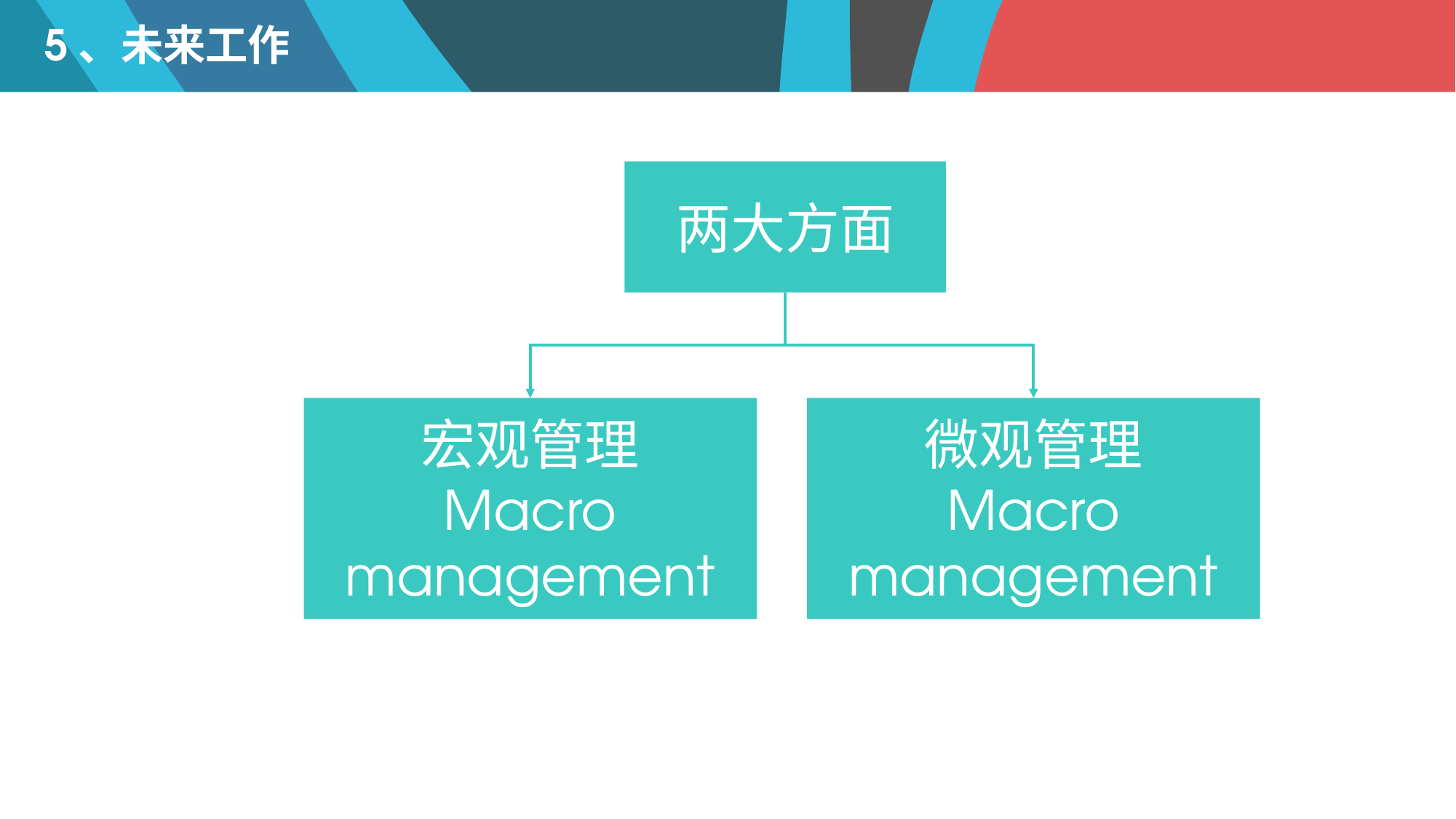

5、未来工作
两大方面
宏观管理
Macro management

微观管理
Macro management